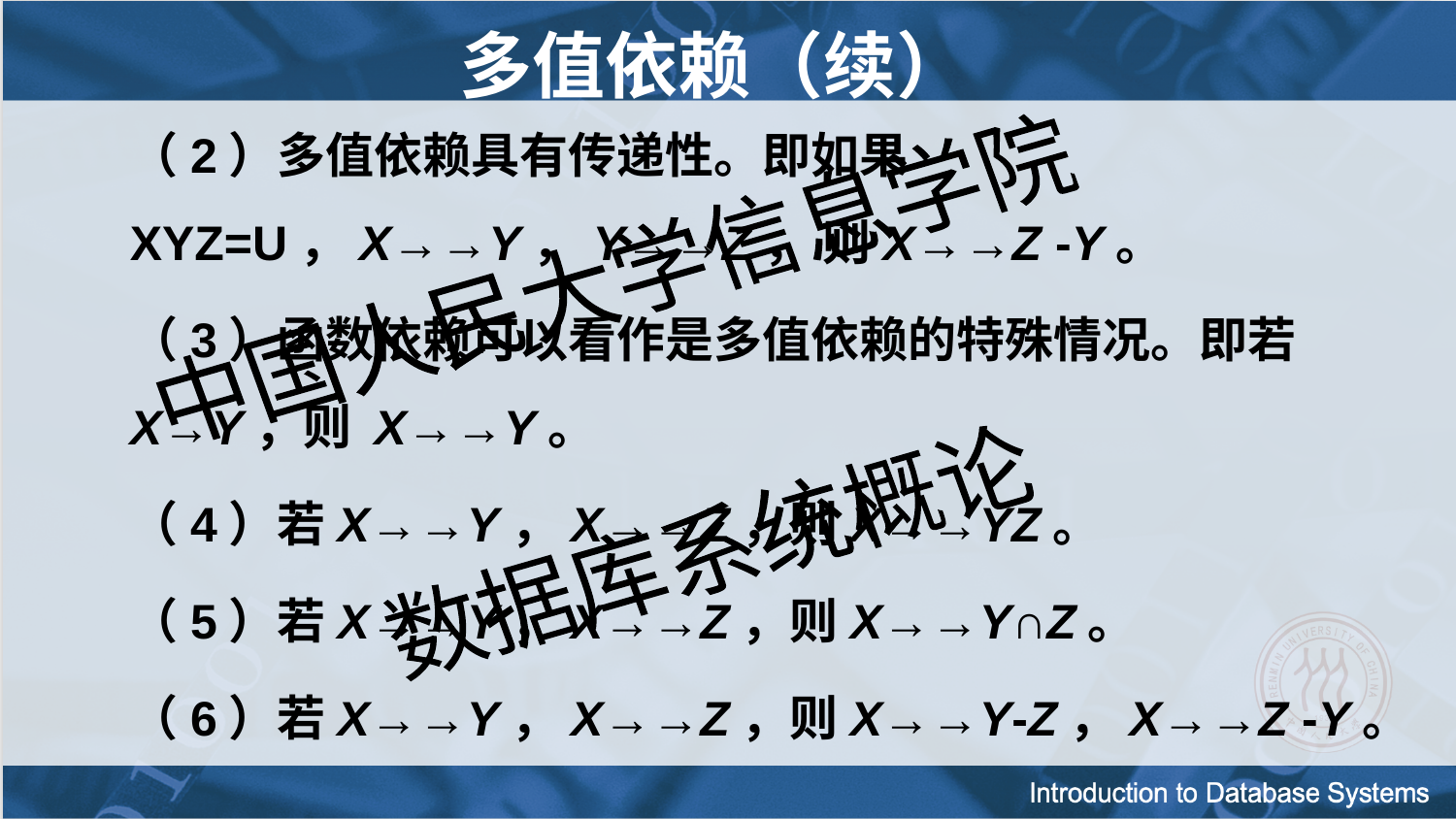

# 多值依赖（续）
（2）多值依赖具有传递性。即如果XYZ=U，X→→Y，Y→→Z， 则X→→Z -Y。
（3）函数依赖可以看作是多值依赖的特殊情况。即若X→Y，则 X→→Y。
（4）若X→→Y，X→→Z，则X→→YZ。
（5）若X→→Y，X→→Z，则X→→Y∩Z。
（6）若X→→Y，X→→Z，则X→→Y-Z，X→→Z -Y。